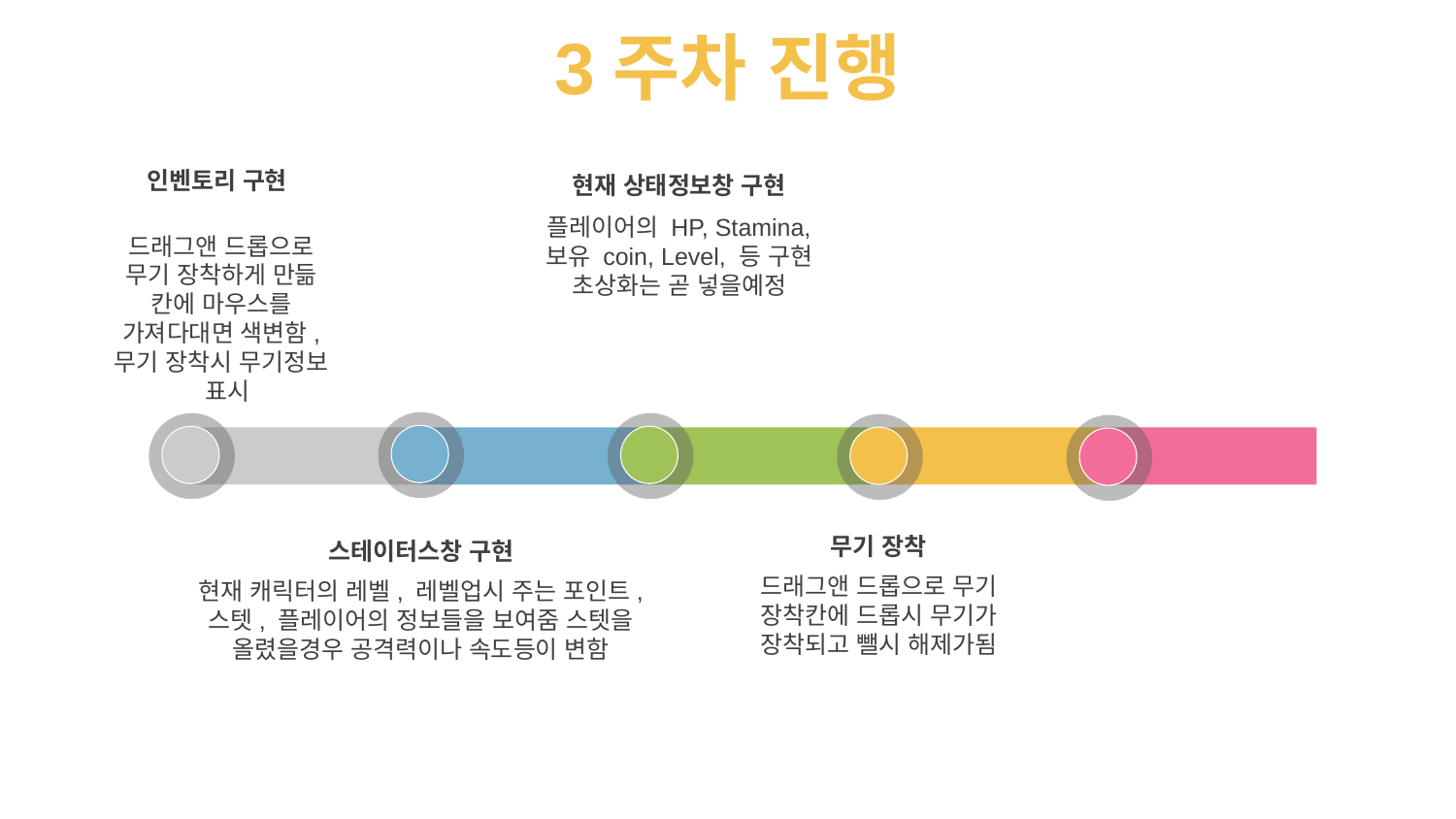

# 3주차 진행
인벤토리 구현
드래그앤 드롭으로 무기 장착하게 만듦 칸에 마우스를 가져다대면 색변함, 무기 장착시 무기정보
 표시
현재 상태정보창 구현
플레이어의 HP, Stamina, 보유 coin, Level, 등 구현 초상화는 곧 넣을예정

무기 장착
드래그앤 드롭으로 무기 장착칸에 드롭시 무기가 장착되고 뺄시 해제가됨

스테이터스창 구현
현재 캐릭터의 레벨, 레벨업시 주는 포인트, 스텟, 플레이어의 정보들을 보여줌 스텟을 올렸을경우 공격력이나 속도등이 변함